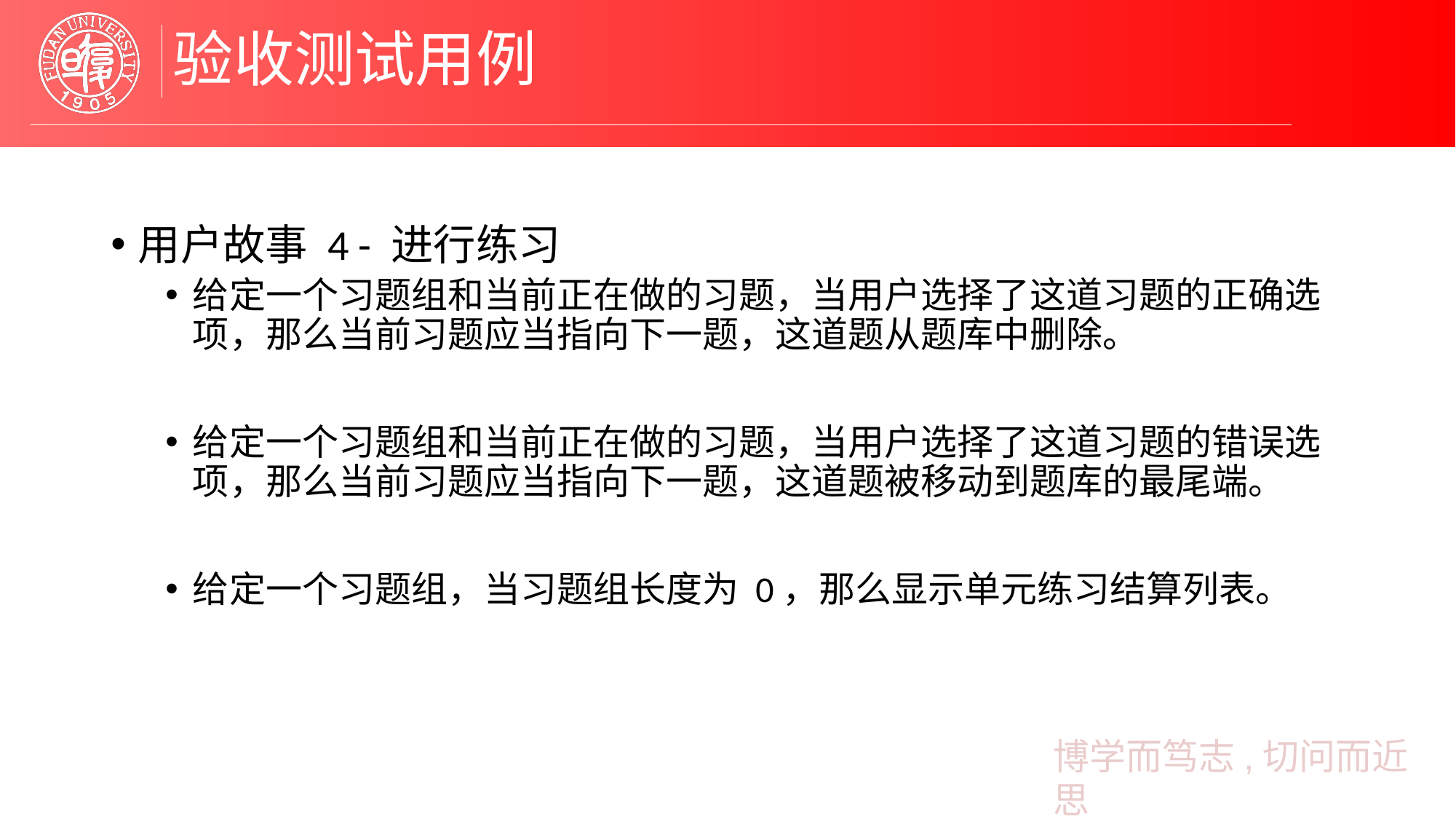

# 验收测试用例
用户故事 4 - 进行练习
给定一个习题组和当前正在做的习题，当用户选择了这道习题的正确选项，那么当前习题应当指向下一题，这道题从题库中删除。

给定一个习题组和当前正在做的习题，当用户选择了这道习题的错误选项，那么当前习题应当指向下一题，这道题被移动到题库的最尾端。

给定一个习题组，当习题组长度为 0，那么显示单元练习结算列表。